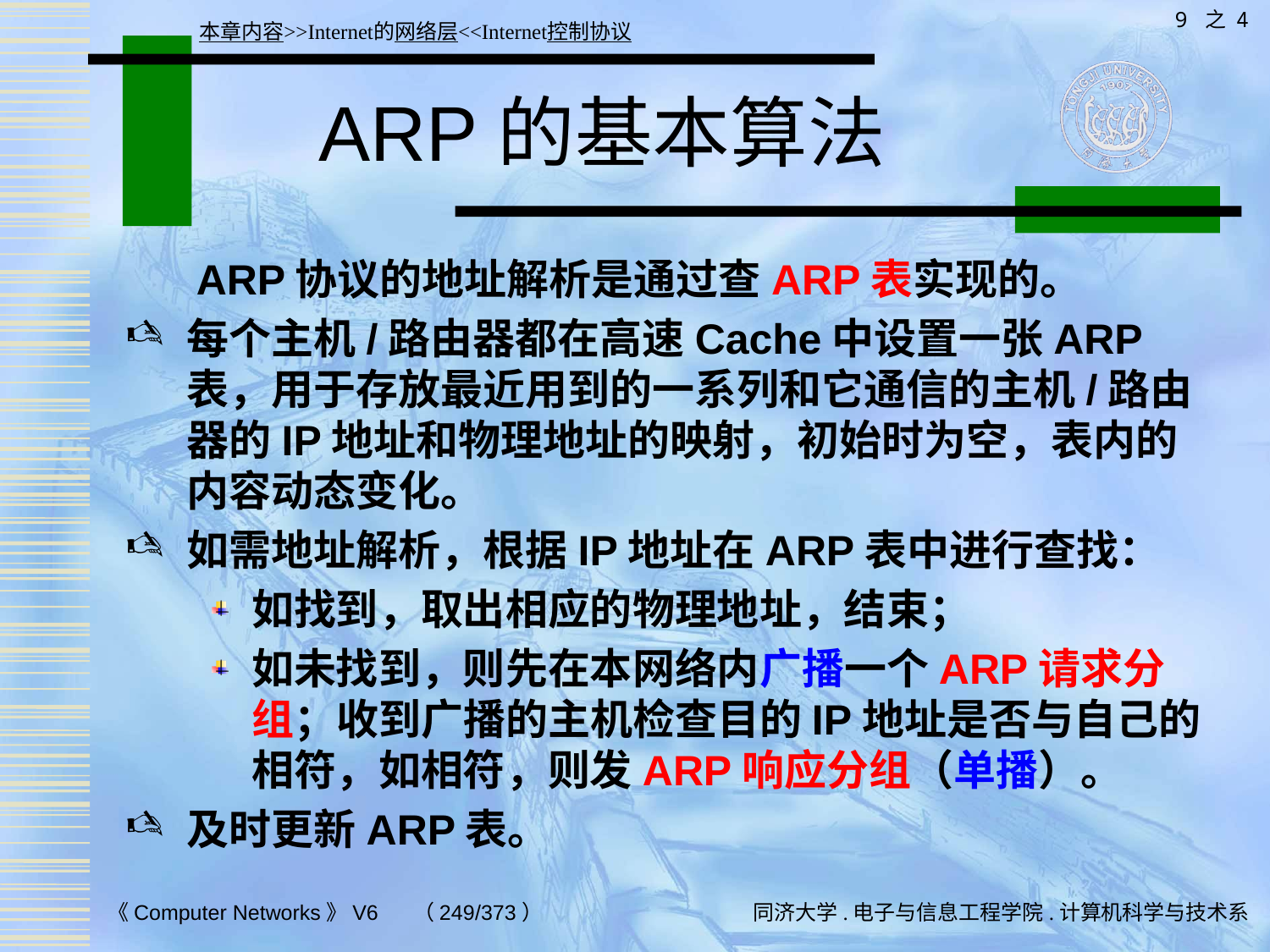

9 之 4
本章内容>>Internet的网络层<<Internet控制协议
# ARP的基本算法
      ARP协议的地址解析是通过查ARP表实现的。
每个主机/路由器都在高速Cache中设置一张ARP表，用于存放最近用到的一系列和它通信的主机/路由器的IP地址和物理地址的映射，初始时为空，表内的内容动态变化。
如需地址解析，根据IP地址在ARP表中进行查找：
如找到，取出相应的物理地址，结束；
如未找到，则先在本网络内广播一个ARP请求分组；收到广播的主机检查目的IP地址是否与自己的相符，如相符，则发ARP响应分组（单播）。
及时更新ARP表。